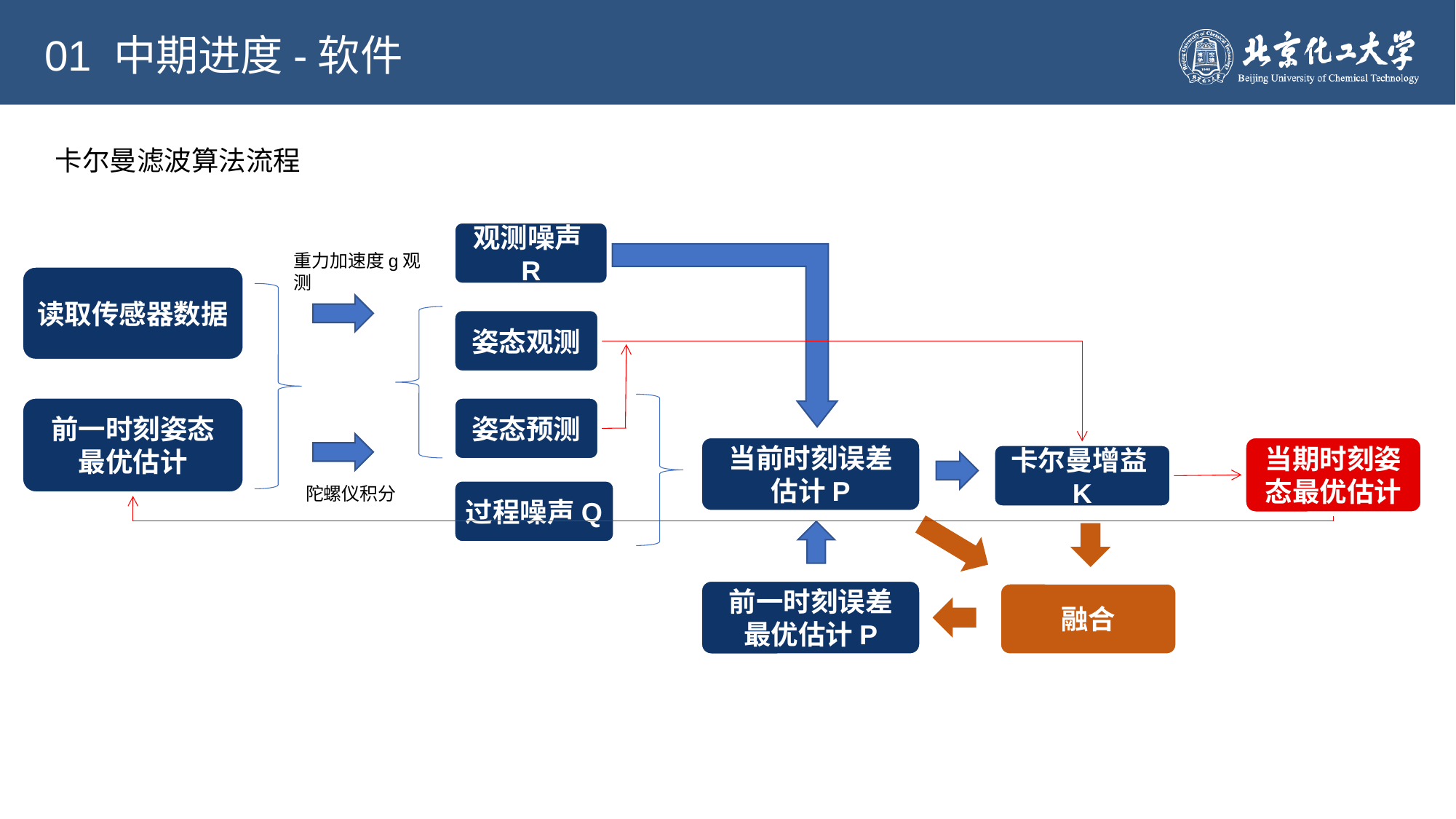

01 中期进度-软件
卡尔曼滤波算法流程
观测噪声R

重力加速度g观测
读取传感器数据

姿态观测
前一时刻姿态
最优估计
姿态预测

当前时刻误差
估计P
当期时刻姿态最优估计
卡尔曼增益K

陀螺仪积分
过程噪声Q

前一时刻误差
最优估计P
融合